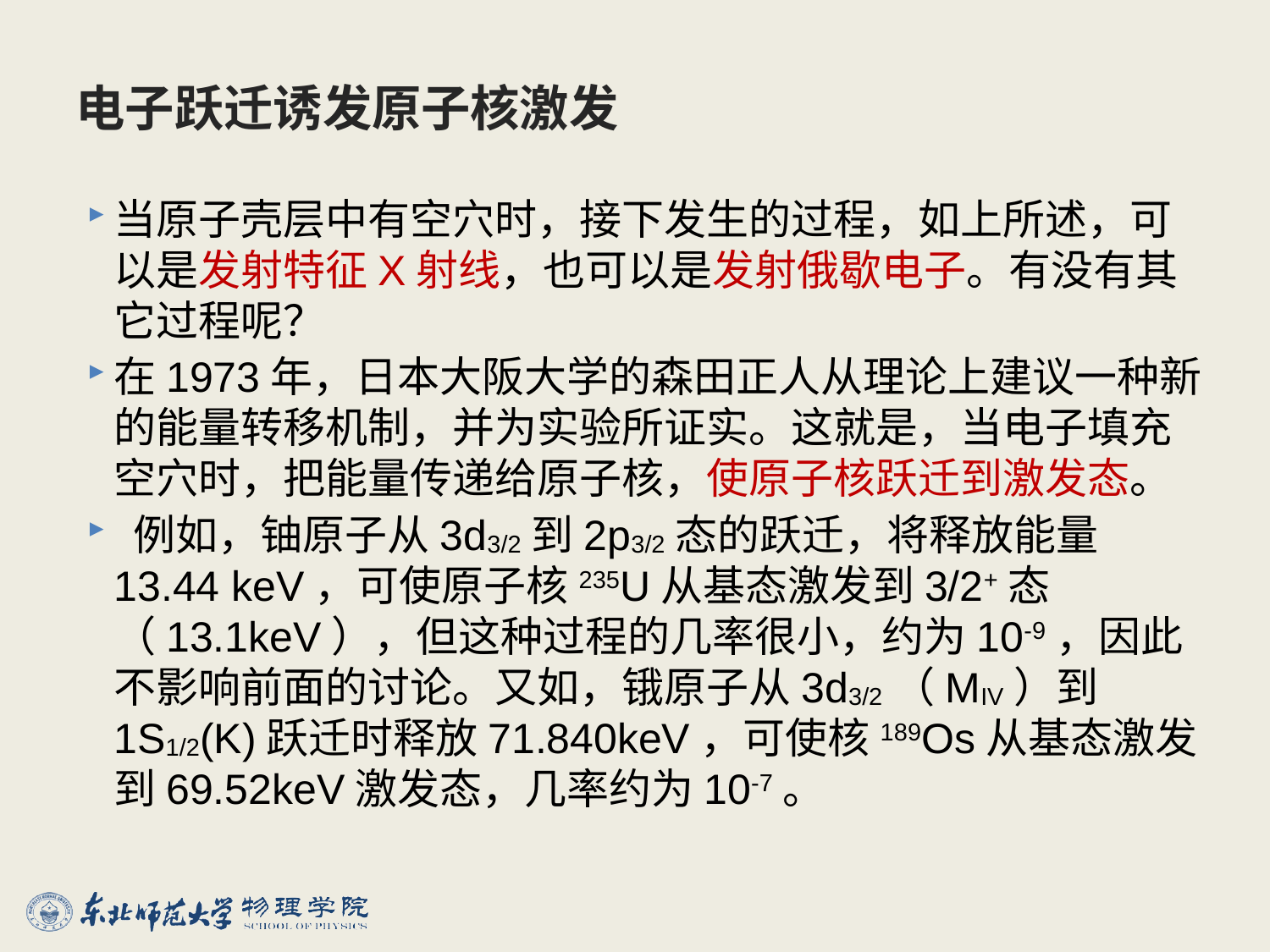

# 电子跃迁诱发原子核激发
当原子壳层中有空穴时，接下发生的过程，如上所述，可以是发射特征X射线，也可以是发射俄歇电子。有没有其它过程呢？
在1973年，日本大阪大学的森田正人从理论上建议一种新的能量转移机制，并为实验所证实。这就是，当电子填充空穴时，把能量传递给原子核，使原子核跃迁到激发态。
 例如，铀原子从3d3/2到2p3/2态的跃迁，将释放能量13.44 keV，可使原子核235U从基态激发到3/2+态（13.1keV），但这种过程的几率很小，约为10-9，因此不影响前面的讨论。又如，锇原子从3d3/2（MIV）到1S1/2(K)跃迁时释放71.840keV，可使核189Os从基态激发到69.52keV激发态，几率约为10-7。